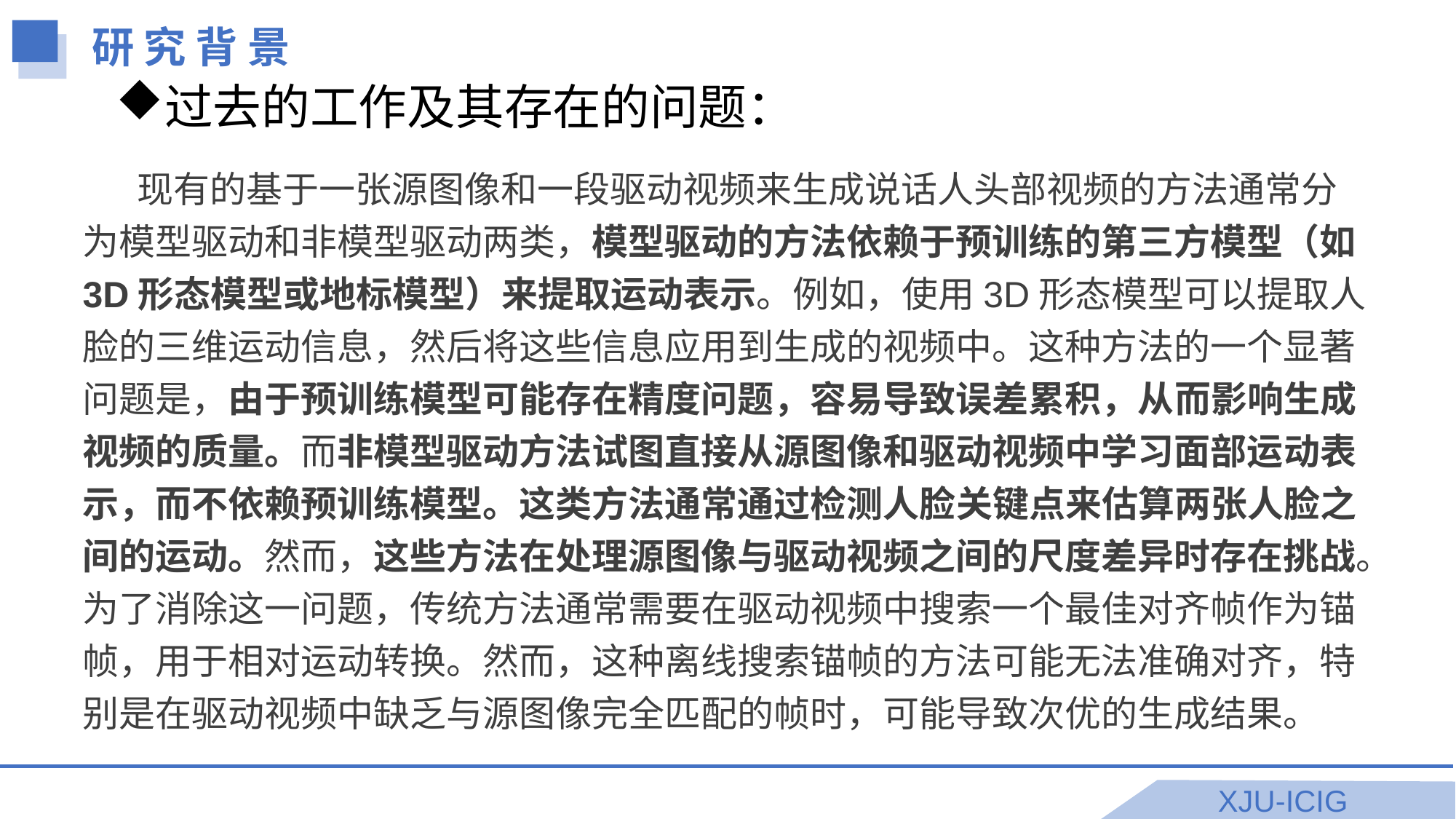

研 究 背 景

过去的工作及其存在的问题：
现有的基于一张源图像和一段驱动视频来生成说话人头部视频的方法通常分为模型驱动和非模型驱动两类，模型驱动的方法依赖于预训练的第三方模型（如3D形态模型或地标模型）来提取运动表示。例如，使用3D形态模型可以提取人脸的三维运动信息，然后将这些信息应用到生成的视频中。这种方法的一个显著问题是，由于预训练模型可能存在精度问题，容易导致误差累积，从而影响生成视频的质量。而非模型驱动方法试图直接从源图像和驱动视频中学习面部运动表示，而不依赖预训练模型。这类方法通常通过检测人脸关键点来估算两张人脸之间的运动。然而，这些方法在处理源图像与驱动视频之间的尺度差异时存在挑战。为了消除这一问题，传统方法通常需要在驱动视频中搜索一个最佳对齐帧作为锚帧，用于相对运动转换。然而，这种离线搜索锚帧的方法可能无法准确对齐，特别是在驱动视频中缺乏与源图像完全匹配的帧时，可能导致次优的生成结果。
XJU-ICIG